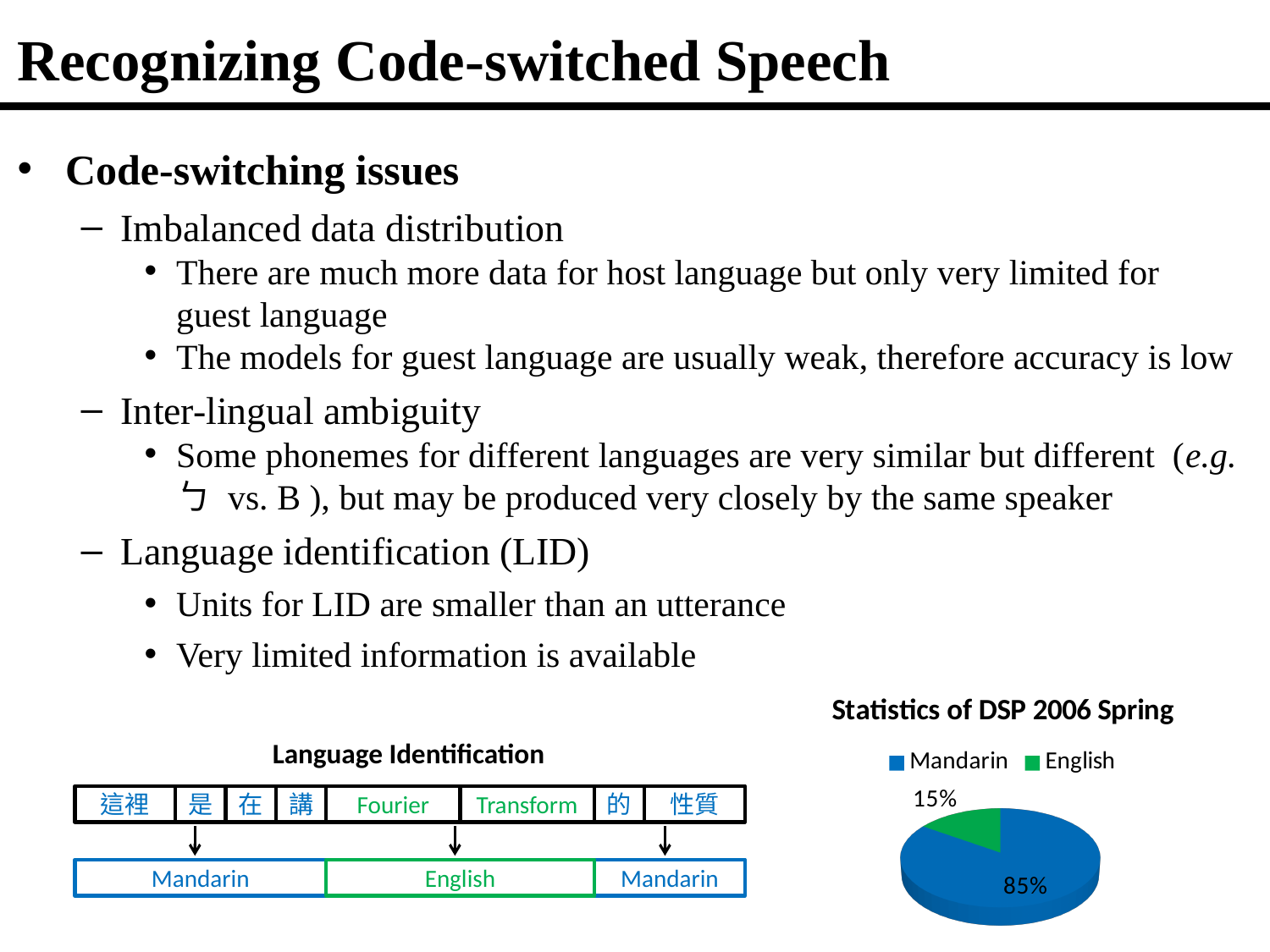

# Recognizing Code-switched Speech

Code-switching issues
Imbalanced data distribution
There are much more data for host language but only very limited for guest language
The models for guest language are usually weak, therefore accuracy is low
Inter-lingual ambiguity
Some phonemes for different languages are very similar but different  (e.g. ㄅ vs. B ), but may be produced very closely by the same speaker
Language identification (LID)
Units for LID are smaller than an utterance
Very limited information is available

[unsupported chart]

Language Identification
這裡
是
在
講
Fourier
Transform
的
性質
Mandarin
English
Mandarin